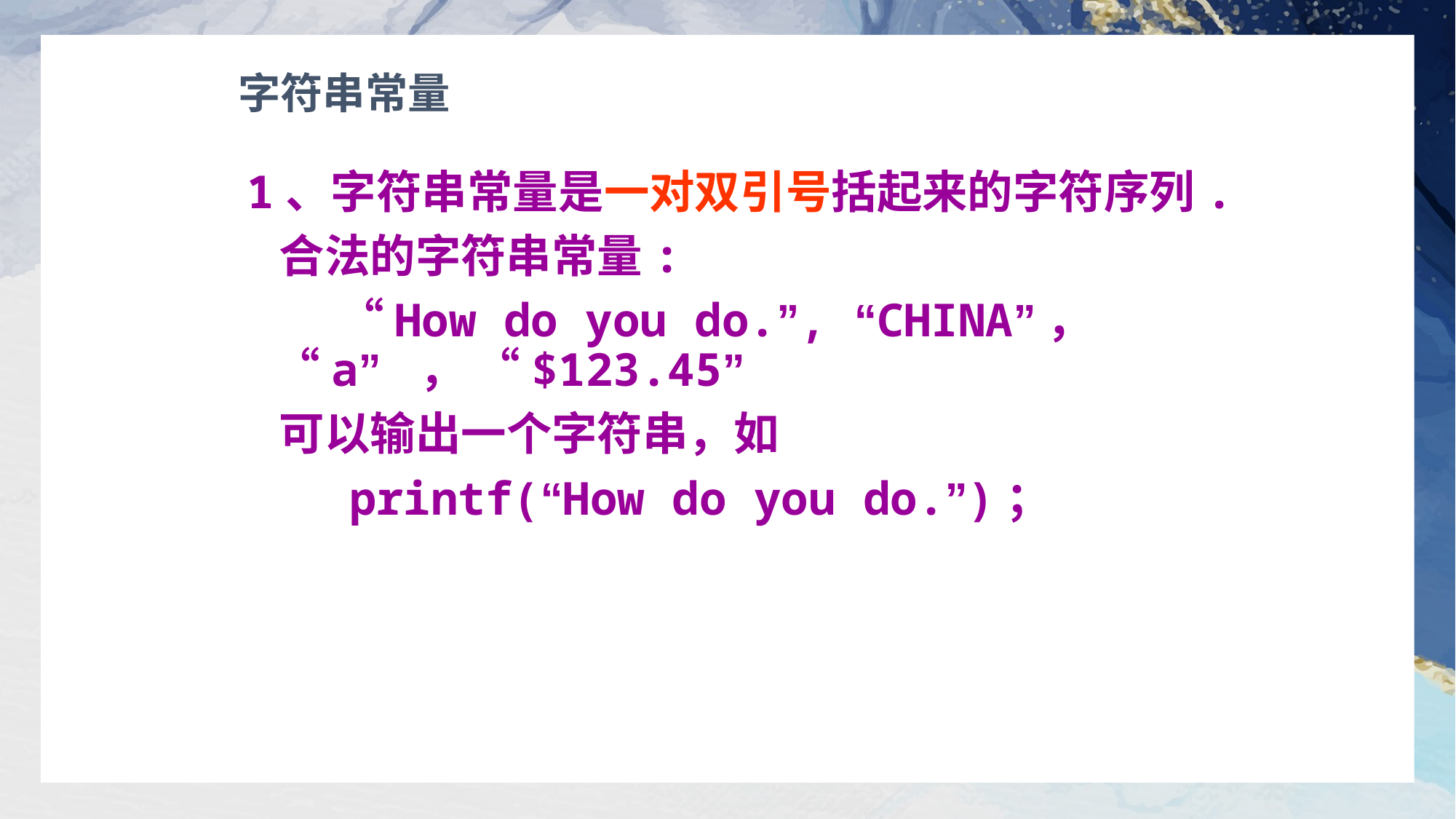

# 字符串常量
1、字符串常量是一对双引号括起来的字符序列.
  合法的字符串常量:
　　“How do you do.”, “CHINA”， “a” ， “$123.45”
  可以输出一个字符串，如
　　printf(“How do you do.”)；